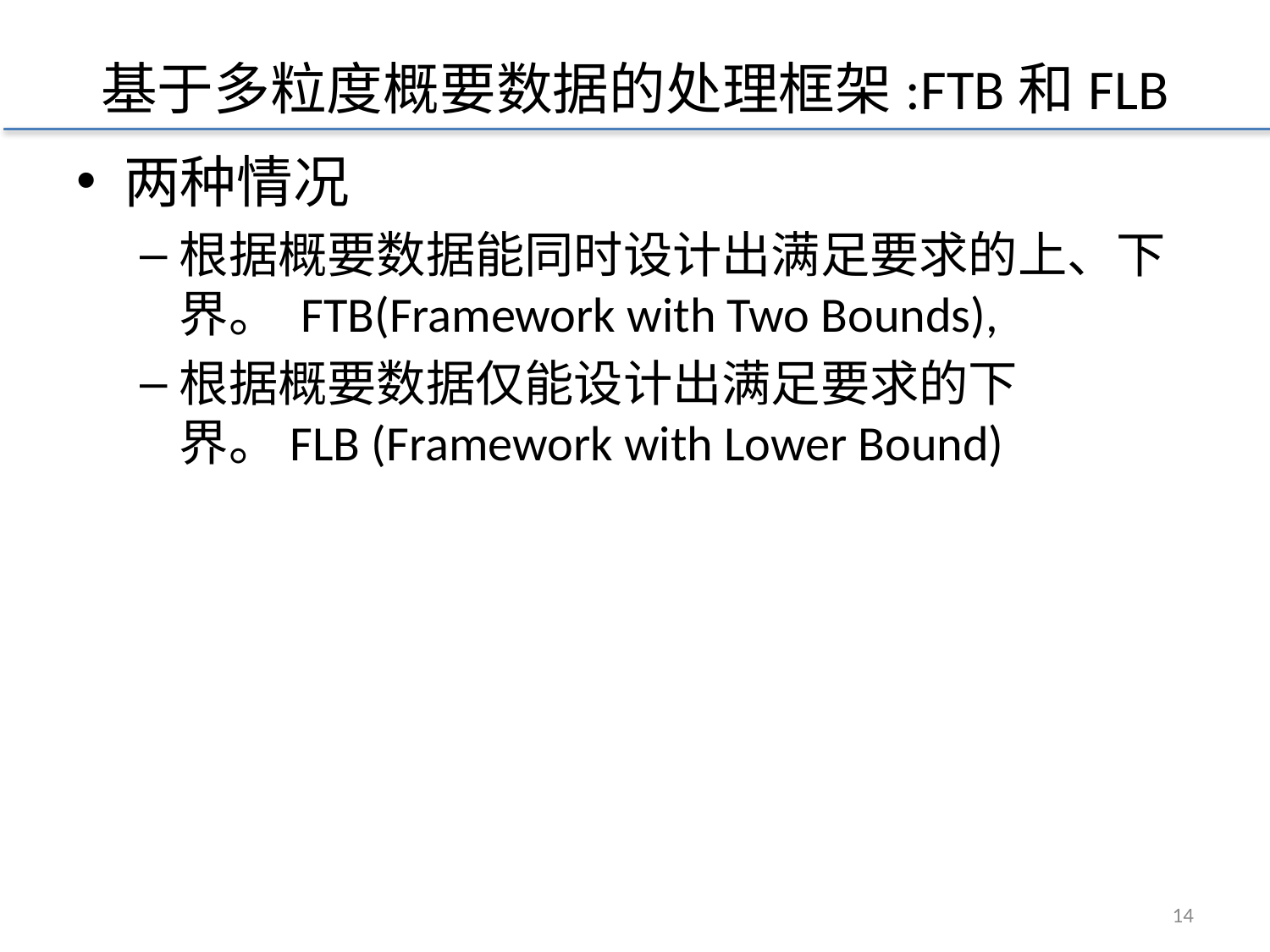

# 基于多粒度概要数据的处理框架:FTB和FLB
两种情况
根据概要数据能同时设计出满足要求的上、下界。 FTB(Framework with Two Bounds),
根据概要数据仅能设计出满足要求的下界。FLB (Framework with Lower Bound)
14